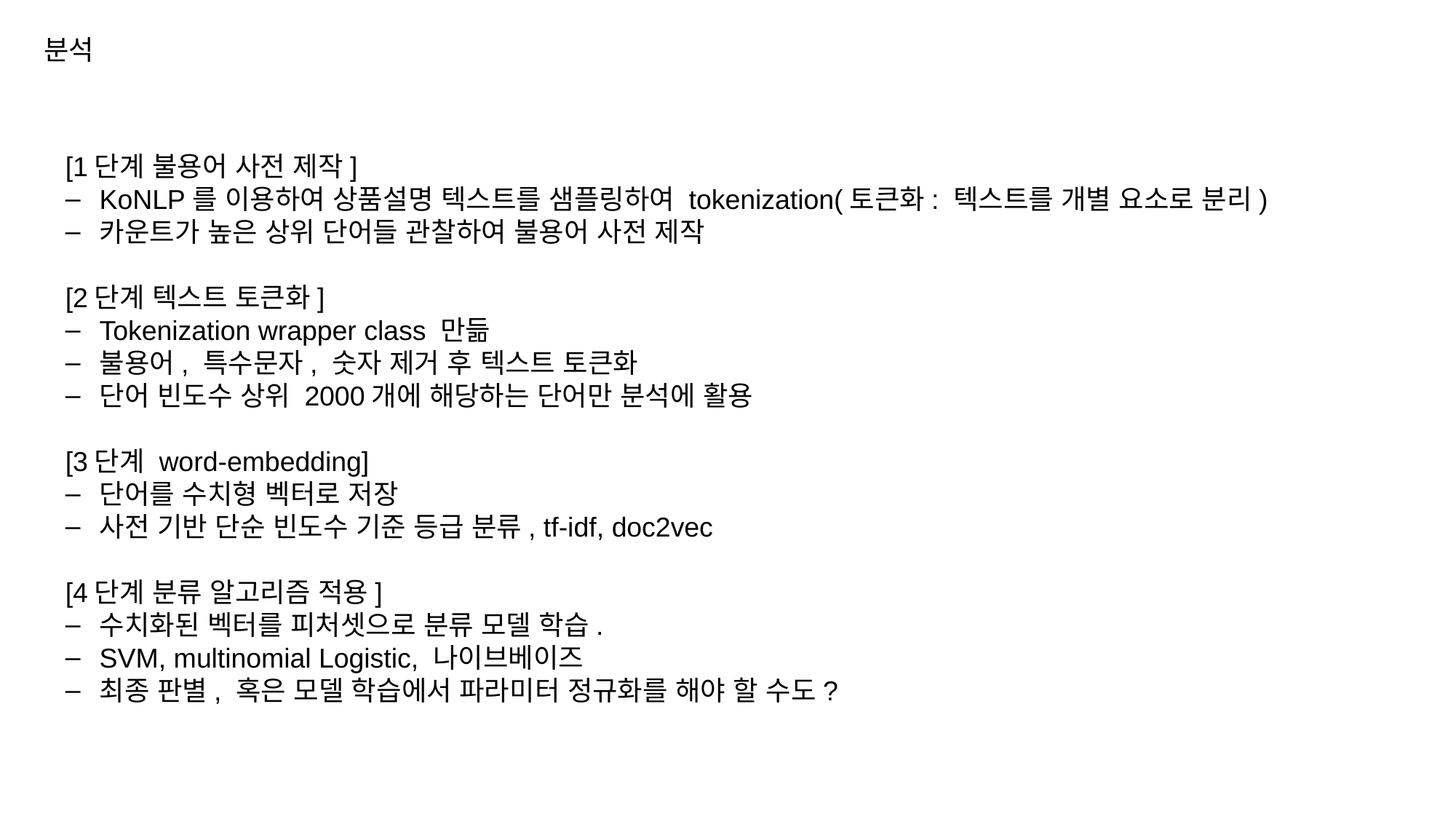

분석
[1단계 불용어 사전 제작]
KoNLP를 이용하여 상품설명 텍스트를 샘플링하여 tokenization(토큰화: 텍스트를 개별 요소로 분리)
카운트가 높은 상위 단어들 관찰하여 불용어 사전 제작

[2단계 텍스트 토큰화]
Tokenization wrapper class 만듦
불용어, 특수문자, 숫자 제거 후 텍스트 토큰화
단어 빈도수 상위 2000개에 해당하는 단어만 분석에 활용

[3단계 word-embedding]
단어를 수치형 벡터로 저장
사전 기반 단순 빈도수 기준 등급 분류, tf-idf, doc2vec

[4단계 분류 알고리즘 적용]
수치화된 벡터를 피처셋으로 분류 모델 학습.
SVM, multinomial Logistic, 나이브베이즈
최종 판별, 혹은 모델 학습에서 파라미터 정규화를 해야 할 수도?